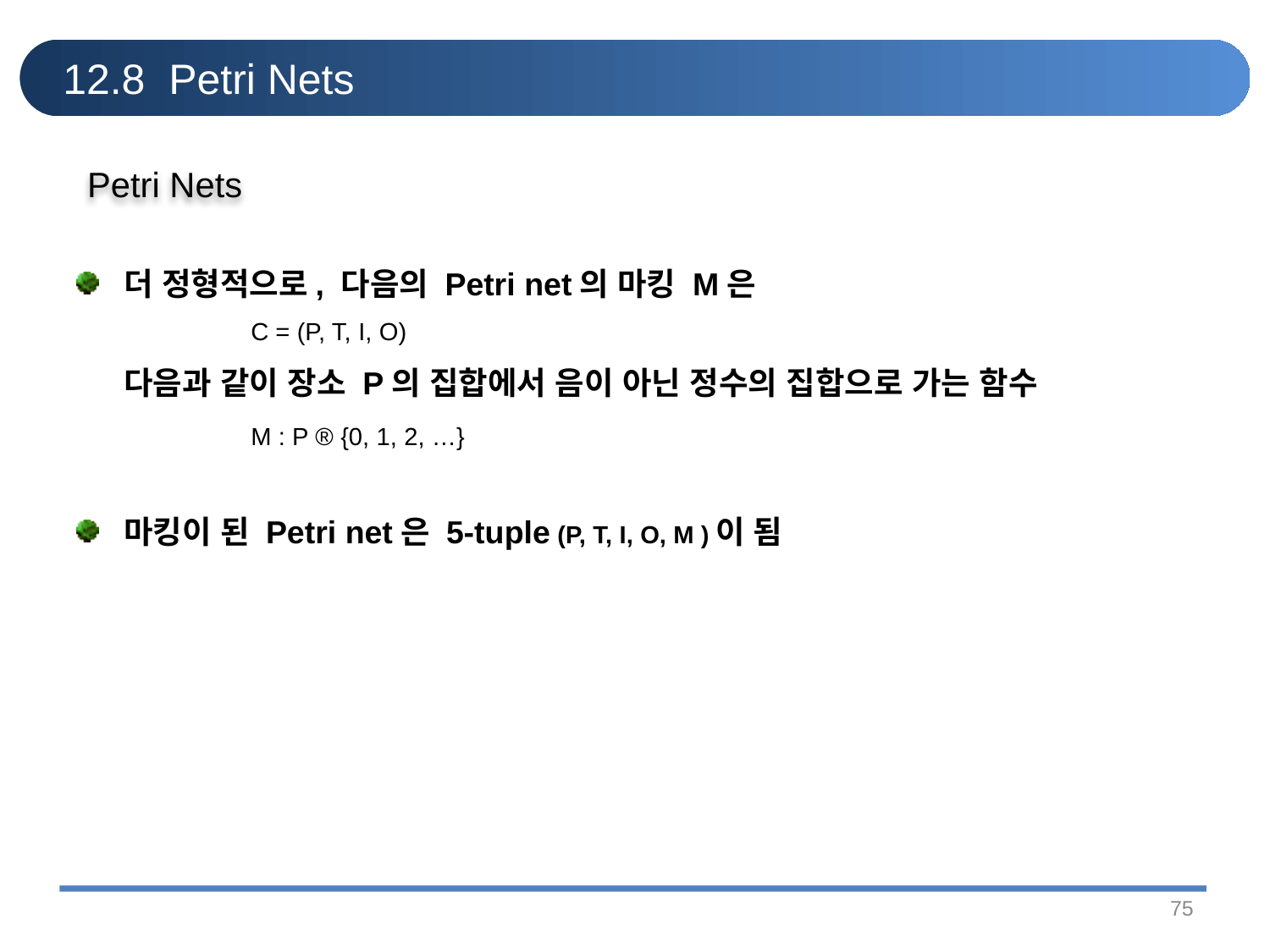

# 12.8  Petri Nets
Petri Nets
더 정형적으로, 다음의 Petri net의 마킹 M은
		C = (P, T, I, O)
	다음과 같이 장소 P의 집합에서 음이 아닌 정수의 집합으로 가는 함수
		M : P ® {0, 1, 2, …}

마킹이 된 Petri net은 5-tuple (P, T, I, O, M )이 됨

75